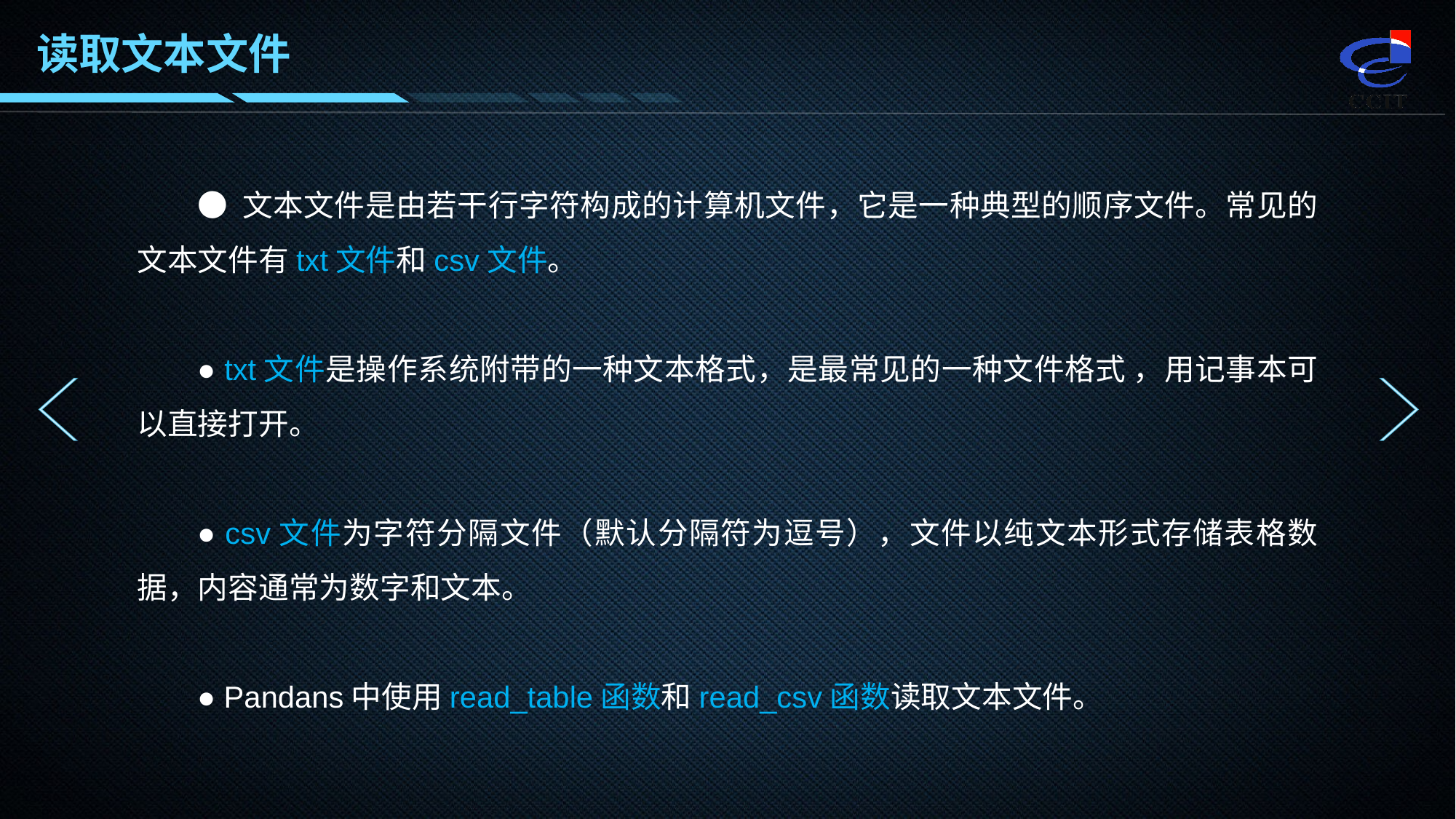

读取文本文件
● 文本文件是由若干行字符构成的计算机文件，它是一种典型的顺序文件。常见的文本文件有txt文件和csv文件。

● txt文件是操作系统附带的一种文本格式，是最常见的一种文件格式 ，用记事本可以直接打开。

● csv文件为字符分隔文件（默认分隔符为逗号），文件以纯文本形式存储表格数据，内容通常为数字和文本。

● Pandans中使用read_table函数和read_csv函数读取文本文件。